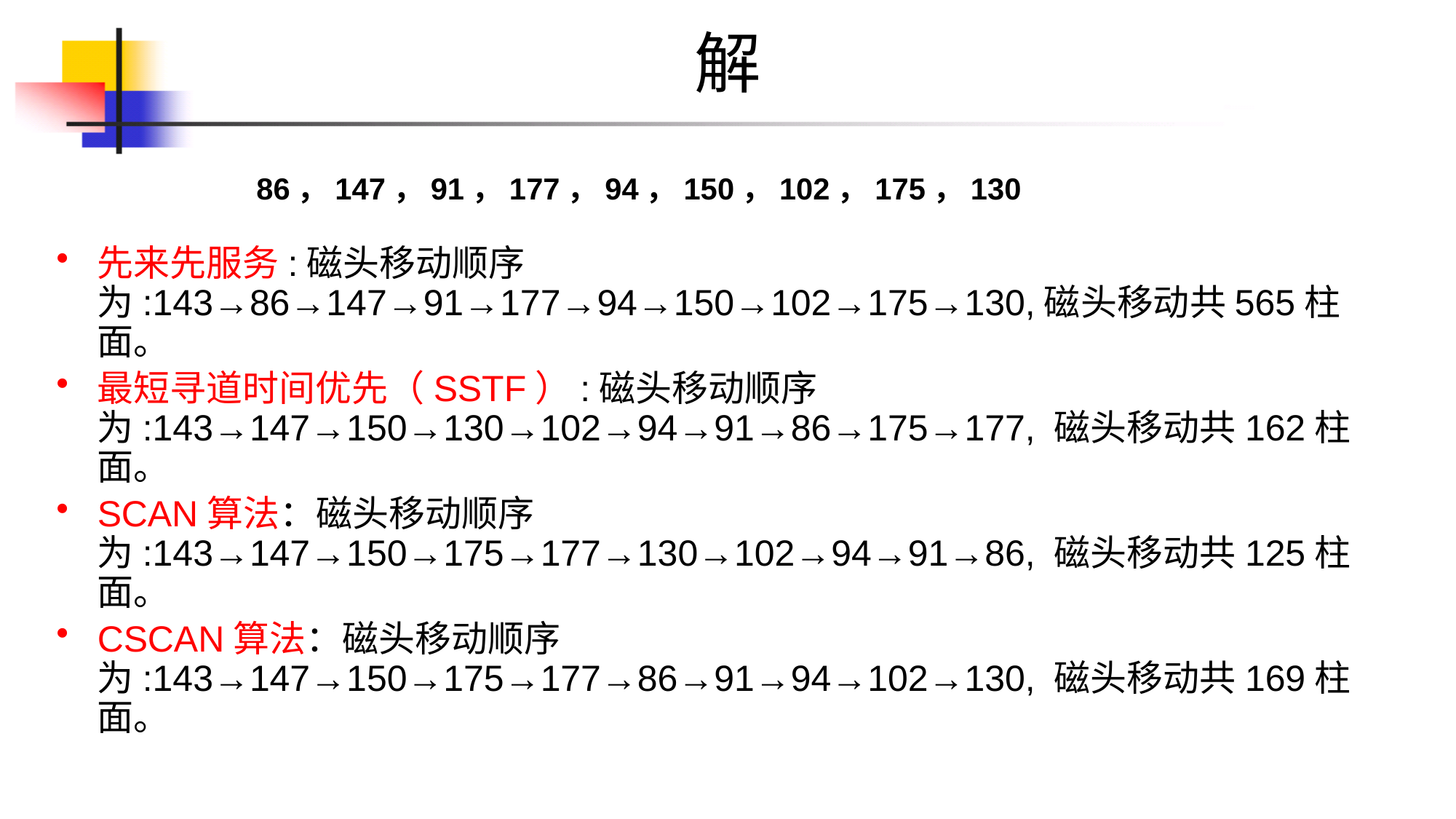

# 解
86，147，91，177，94，150，102，175，130
先来先服务:磁头移动顺序为:143→86→147→91→177→94→150→102→175→130,磁头移动共565柱面。
最短寻道时间优先（SSTF）:磁头移动顺序为:143→147→150→130→102→94→91→86→175→177, 磁头移动共162柱面。
SCAN算法：磁头移动顺序为:143→147→150→175→177→130→102→94→91→86, 磁头移动共125柱面。
CSCAN算法：磁头移动顺序为:143→147→150→175→177→86→91→94→102→130, 磁头移动共169柱面。
143